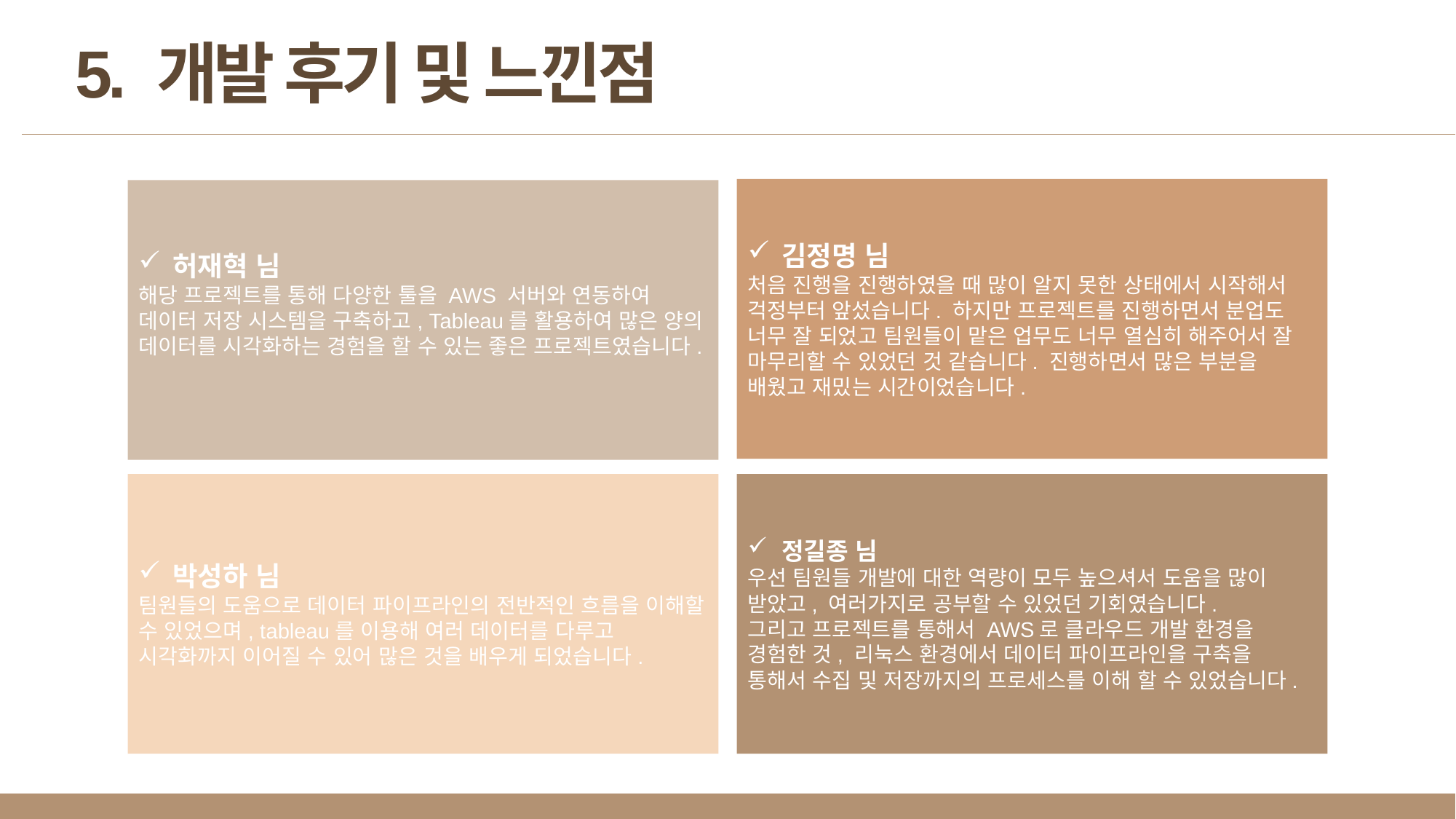

5. 개발 후기 및 느낀점

김정명 님
처음 진행을 진행하였을 때 많이 알지 못한 상태에서 시작해서 걱정부터 앞섰습니다. 하지만 프로젝트를 진행하면서 분업도 너무 잘 되었고 팀원들이 맡은 업무도 너무 열심히 해주어서 잘 마무리할 수 있었던 것 같습니다. 진행하면서 많은 부분을 배웠고 재밌는 시간이었습니다.
허재혁 님
해당 프로젝트를 통해 다양한 툴을 AWS 서버와 연동하여 데이터 저장 시스템을 구축하고, Tableau를 활용하여 많은 양의 데이터를 시각화하는 경험을 할 수 있는 좋은 프로젝트였습니다.

박성하 님
팀원들의 도움으로 데이터 파이프라인의 전반적인 흐름을 이해할 수 있었으며, tableau를 이용해 여러 데이터를 다루고 시각화까지 이어질 수 있어 많은 것을 배우게 되었습니다.
정길종 님
우선 팀원들 개발에 대한 역량이 모두 높으셔서 도움을 많이 받았고, 여러가지로 공부할 수 있었던 기회였습니다.
그리고 프로젝트를 통해서 AWS로 클라우드 개발 환경을 경험한 것, 리눅스 환경에서 데이터 파이프라인을 구축을 통해서 수집 및 저장까지의 프로세스를 이해 할 수 있었습니다.